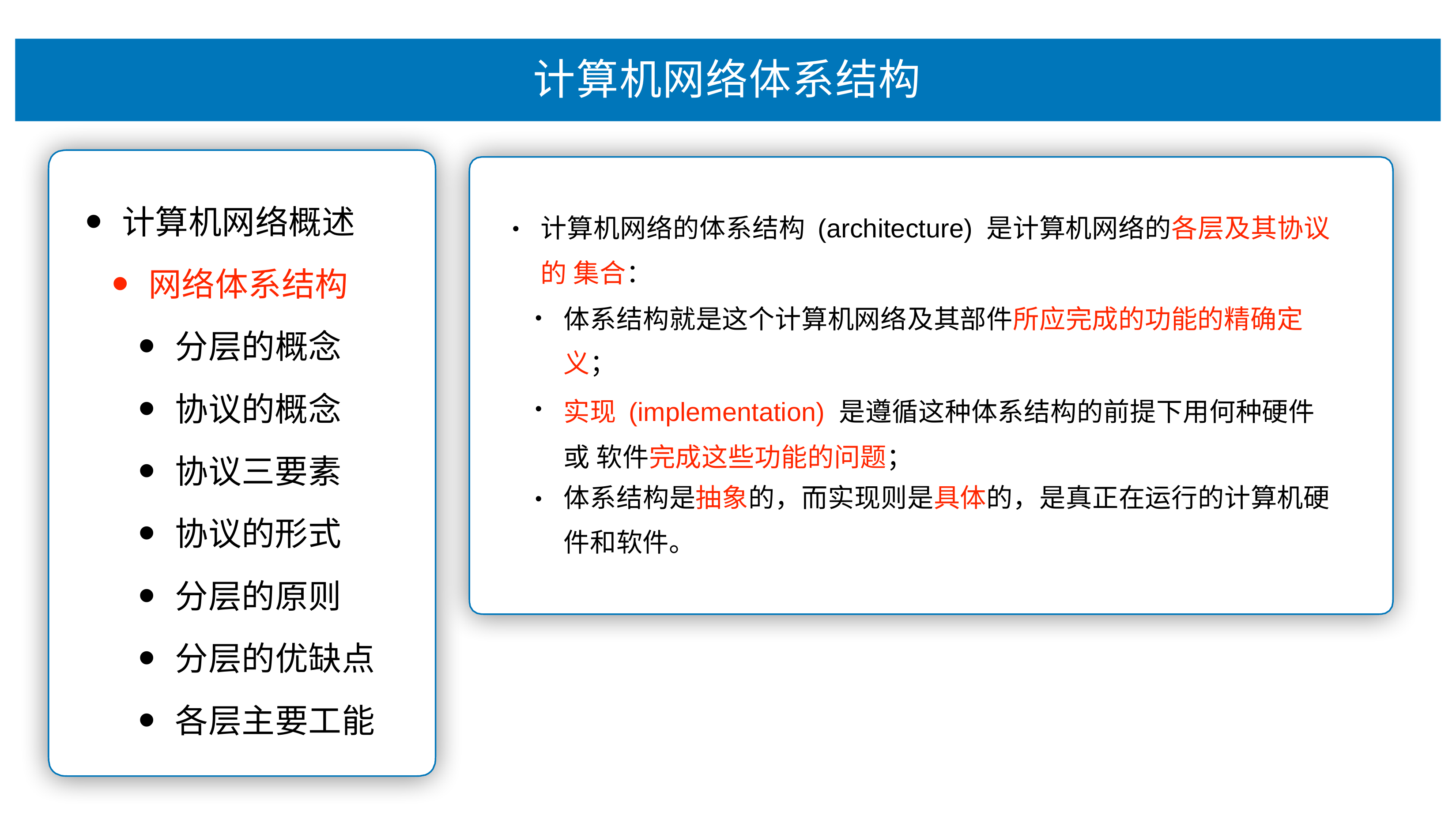

# 计算机⽹络体系结构

计算机⽹络概述
⽹络体系结构
分层的概念
协议的概念
协议三要素
协议的形式
分层的原则
分层的优缺点
各层主要⼯能
计算机⽹络的体系结构 (architecture) 是计算机⽹络的各层及其协议的 集合：
•
体系结构就是这个计算机⽹络及其部件所应完成的功能的精确定 义；
实现 (implementation) 是遵循这种体系结构的前提下⽤何种硬件或 软件完成这些功能的问题；
体系结构是抽象的，⽽实现则是具体的，是真正在运⾏的计算机硬
件和软件。
•
•